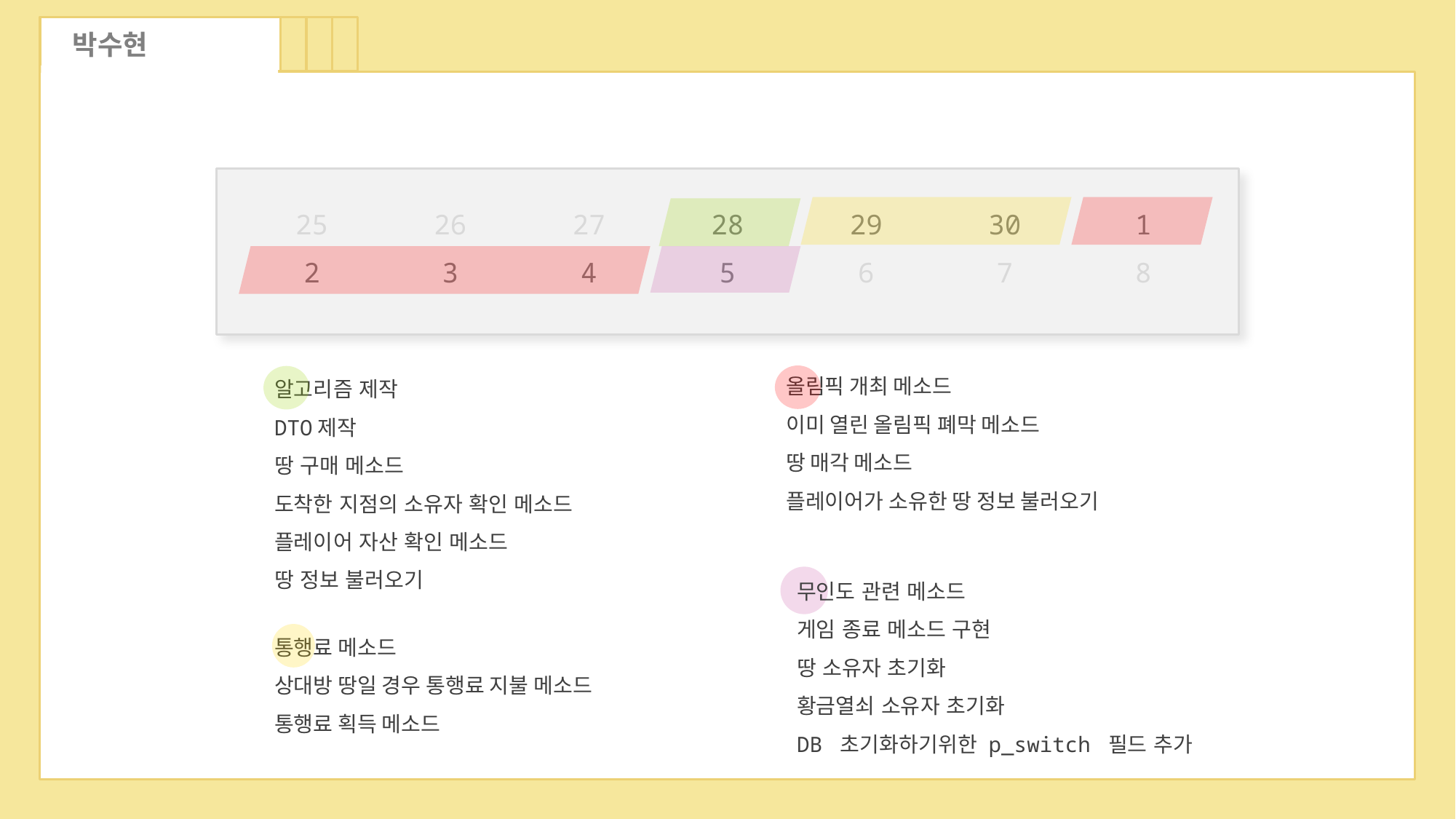

박수현

| 25 | 26 | 27 | 28 | 29 | 30 | 1 |
| --- | --- | --- | --- | --- | --- | --- |
| 2 | 3 | 4 | 5 | 6 | 7 | 8 |

올림픽 개최 메소드
이미 열린 올림픽 폐막 메소드
땅 매각 메소드
플레이어가 소유한 땅 정보 불러오기

알고리즘 제작
DTO제작
땅 구매 메소드
도착한 지점의 소유자 확인 메소드
플레이어 자산 확인 메소드
땅 정보 불러오기

무인도 관련 메소드
게임 종료 메소드 구현
땅 소유자 초기화
황금열쇠 소유자 초기화
DB 초기화하기위한 p_switch 필드 추가

통행료 메소드
상대방 땅일 경우 통행료 지불 메소드
통행료 획득 메소드